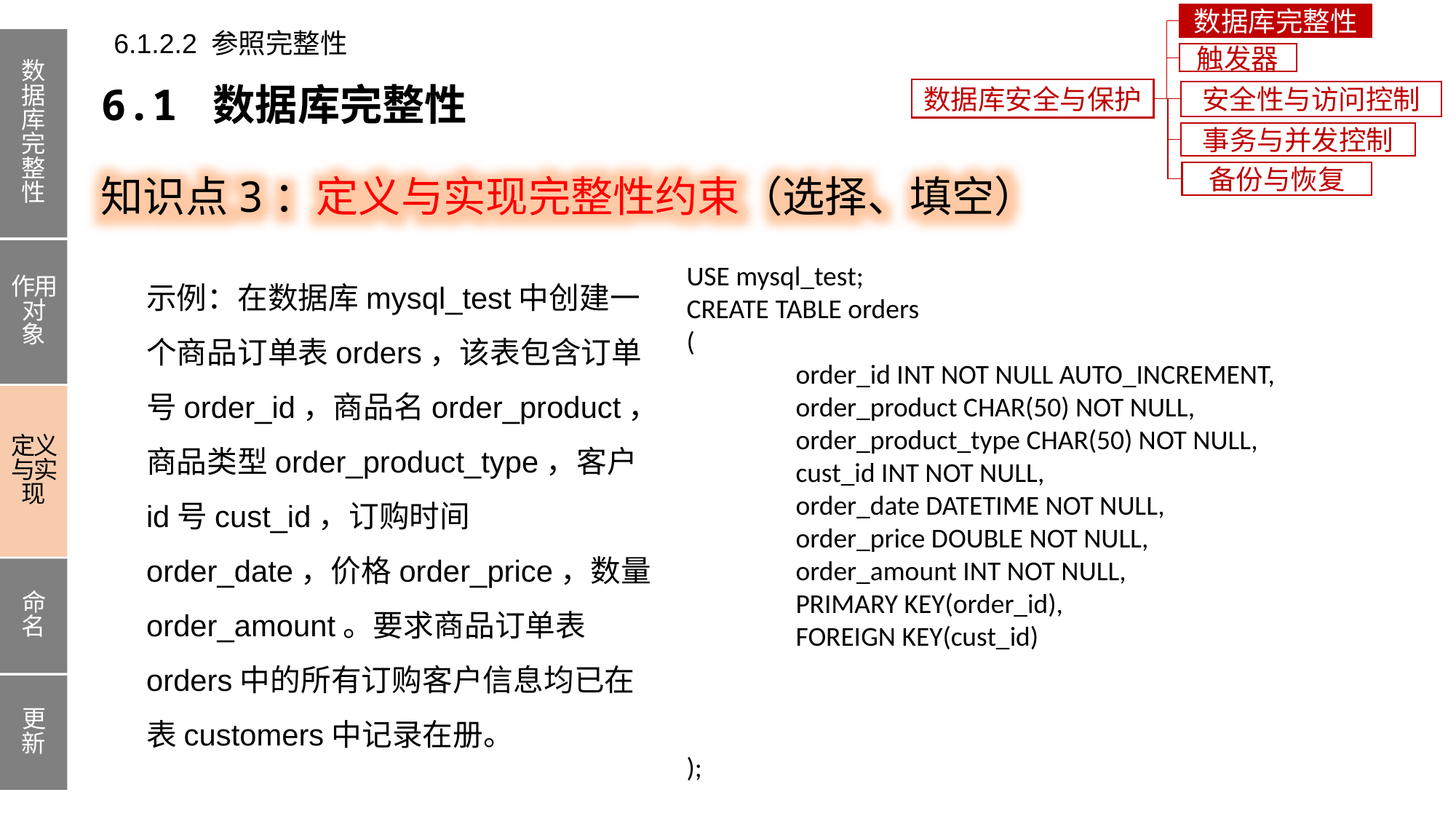

数据库完整性
6.1.2.2 参照完整性
数据库完整性
作用对象
定义与实现
命名
更新
触发器
6.1 数据库完整性
数据库安全与保护
安全性与访问控制
事务与并发控制
知识点3：定义与实现完整性约束（选择、填空）
备份与恢复
USE mysql_test;
CREATE TABLE orders
(
	order_id INT NOT NULL AUTO_INCREMENT,
	order_product CHAR(50) NOT NULL,
	order_product_type CHAR(50) NOT NULL,
	cust_id INT NOT NULL,
	order_date DATETIME NOT NULL,
	order_price DOUBLE NOT NULL,
	order_amount INT NOT NULL,
	PRIMARY KEY(order_id),
	FOREIGN KEY(cust_id)
		REFERENCES customers(cust_id)
		ON DELETE RESTRICT
		ON UPDATE RESTRICT
);
示例：在数据库mysql_test中创建一个商品订单表orders，该表包含订单号order_id，商品名order_product，商品类型order_product_type，客户id号cust_id，订购时间order_date，价格order_price，数量order_amount。要求商品订单表orders中的所有订购客户信息均已在表customers中记录在册。